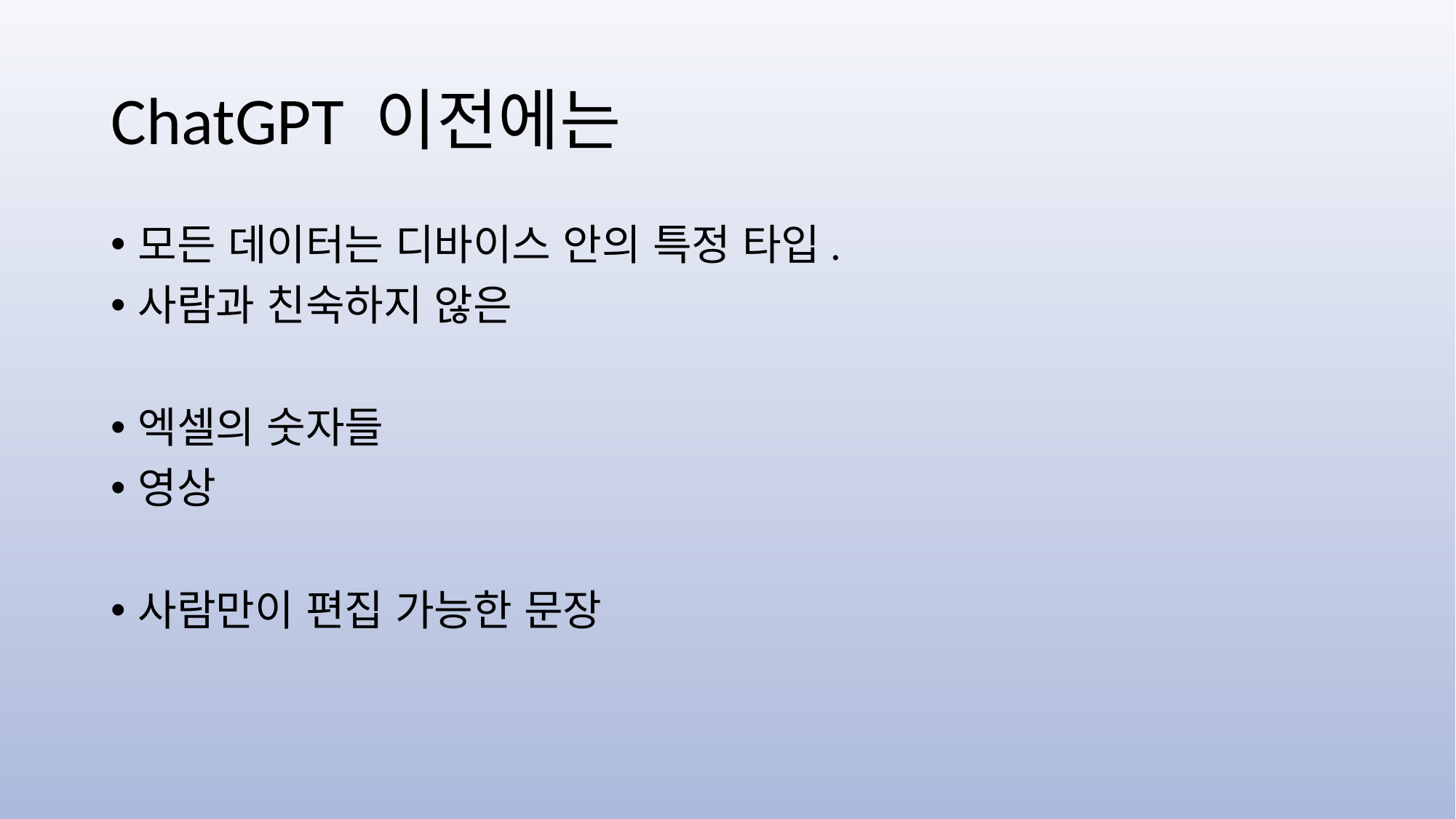

# ChatGPT 이전에는
모든 데이터는 디바이스 안의 특정 타입.
사람과 친숙하지 않은

엑셀의 숫자들
영상

사람만이 편집 가능한 문장